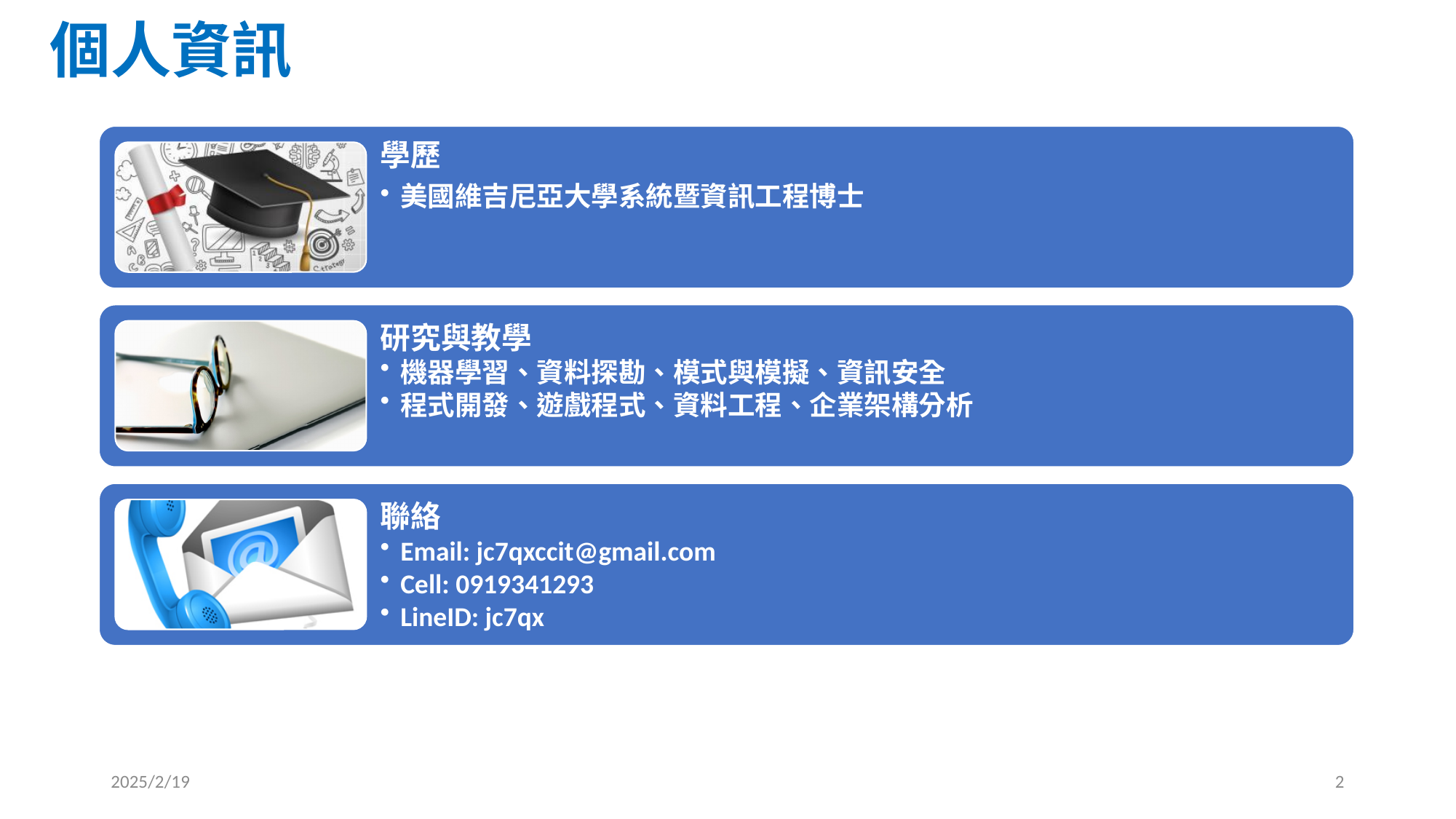

# 個人資訊
學歷
美國維吉尼亞大學系統暨資訊工程博士
研究與教學
機器學習、資料探勘、模式與模擬、資訊安全
程式開發、遊戲程式、資料工程、企業架構分析
聯絡
Email: jc7qxccit@gmail.com
Cell: 0919341293
LineID: jc7qx
2025/2/19
2